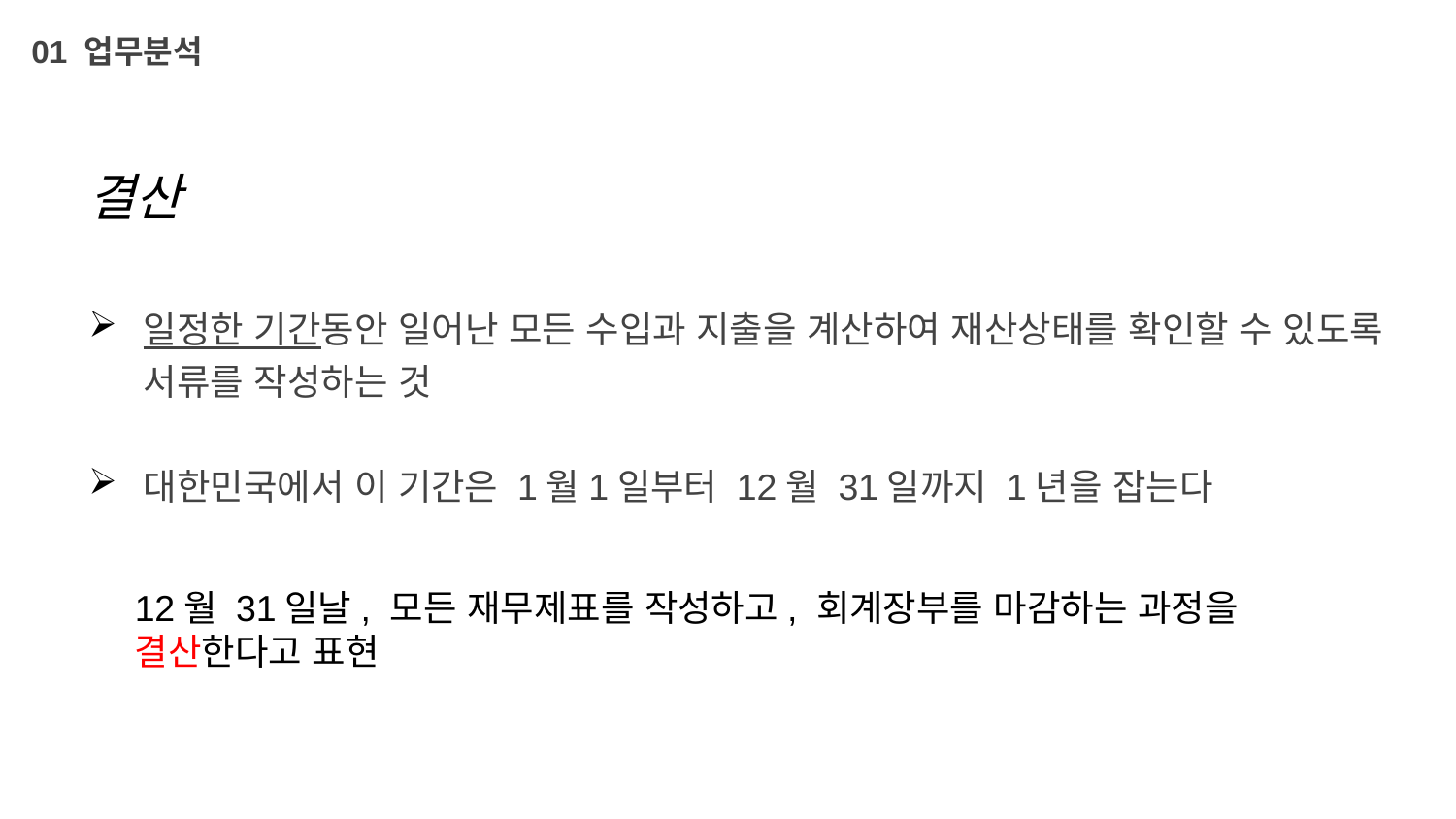

01 업무분석
결산

일정한 기간동안 일어난 모든 수입과 지출을 계산하여 재산상태를 확인할 수 있도록 서류를 작성하는 것

대한민국에서 이 기간은 1월1일부터 12월 31일까지 1년을 잡는다
12월 31일날, 모든 재무제표를 작성하고, 회계장부를 마감하는 과정을 결산한다고 표현